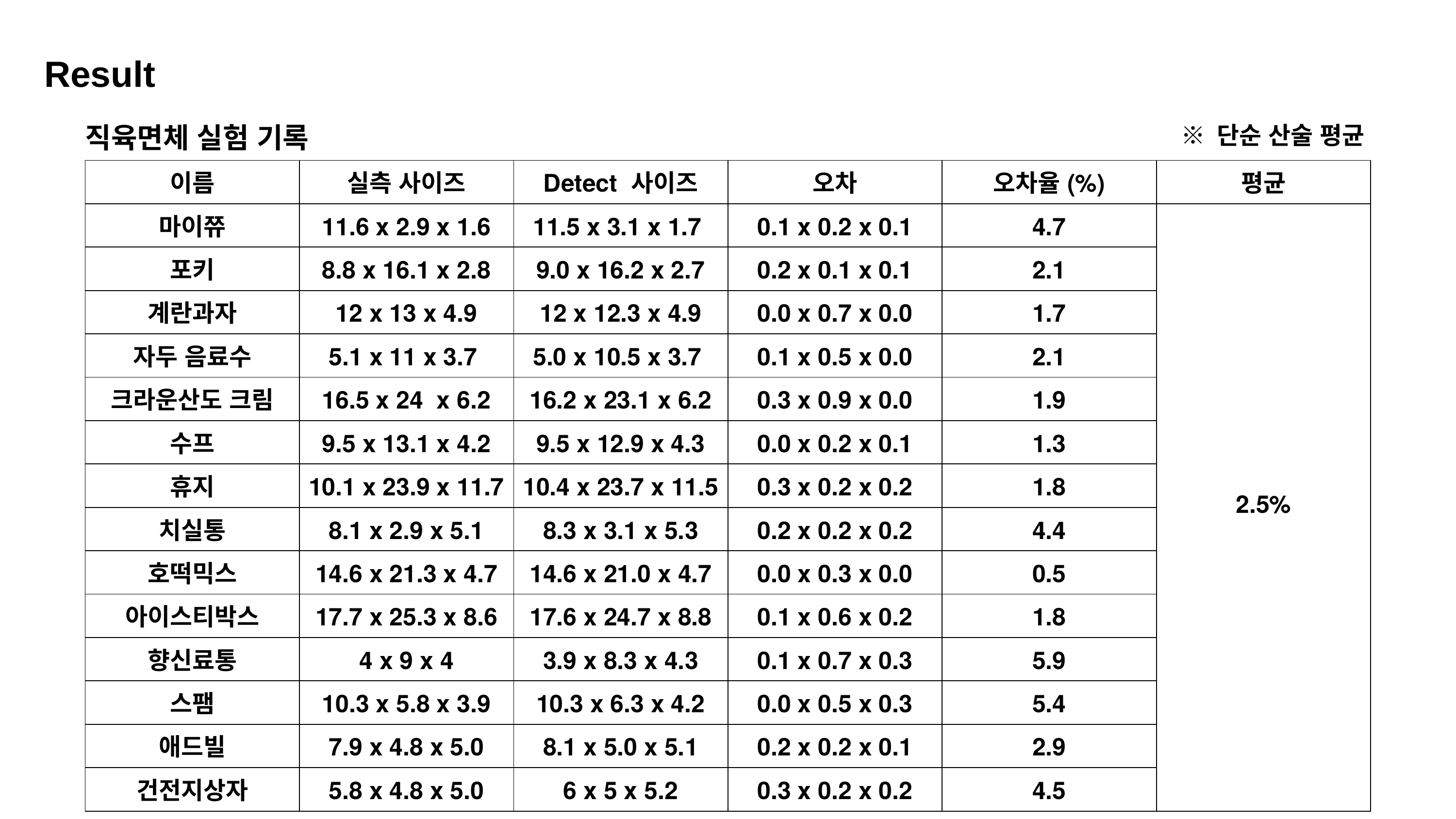

# Result
직육면체 실험 기록
※ 단순 산술 평균
| 이름 | 실측 사이즈 | Detect 사이즈 | 오차 | 오차율(%) | 평균 |
| --- | --- | --- | --- | --- | --- |
| 마이쮸 | 11.6 x 2.9 x 1.6 | 11.5 x 3.1 x 1.7 | 0.1 x 0.2 x 0.1 | 4.7 | 2.5% |
| 포키 | 8.8 x 16.1 x 2.8 | 9.0 x 16.2 x 2.7 | 0.2 x 0.1 x 0.1 | 2.1 |  |
| 계란과자 | 12 x 13 x 4.9 | 12 x 12.3 x 4.9 | 0.0 x 0.7 x 0.0 | 1.7 |  |
| 자두 음료수 | 5.1 x 11 x 3.7 | 5.0 x 10.5 x 3.7 | 0.1 x 0.5 x 0.0 | 2.1 |  |
| 크라운산도 크림 | 16.5 x 24 x 6.2 | 16.2 x 23.1 x 6.2 | 0.3 x 0.9 x 0.0 | 1.9 |  |
| 수프 | 9.5 x 13.1 x 4.2 | 9.5 x 12.9 x 4.3 | 0.0 x 0.2 x 0.1 | 1.3 |  |
| 휴지 | 10.1 x 23.9 x 11.7 | 10.4 x 23.7 x 11.5 | 0.3 x 0.2 x 0.2 | 1.8 |  |
| 치실통 | 8.1 x 2.9 x 5.1 | 8.3 x 3.1 x 5.3 | 0.2 x 0.2 x 0.2 | 4.4 |  |
| 호떡믹스 | 14.6 x 21.3 x 4.7 | 14.6 x 21.0 x 4.7 | 0.0 x 0.3 x 0.0 | 0.5 |  |
| 아이스티박스 | 17.7 x 25.3 x 8.6 | 17.6 x 24.7 x 8.8 | 0.1 x 0.6 x 0.2 | 1.8 |  |
| 향신료통 | 4 x 9 x 4 | 3.9 x 8.3 x 4.3 | 0.1 x 0.7 x 0.3 | 5.9 |  |
| 스팸 | 10.3 x 5.8 x 3.9 | 10.3 x 6.3 x 4.2 | 0.0 x 0.5 x 0.3 | 5.4 |  |
| 애드빌 | 7.9 x 4.8 x 5.0 | 8.1 x 5.0 x 5.1 | 0.2 x 0.2 x 0.1 | 2.9 |  |
| 건전지상자 | 5.8 x 4.8 x 5.0 | 6 x 5 x 5.2 | 0.3 x 0.2 x 0.2 | 4.5 |  |